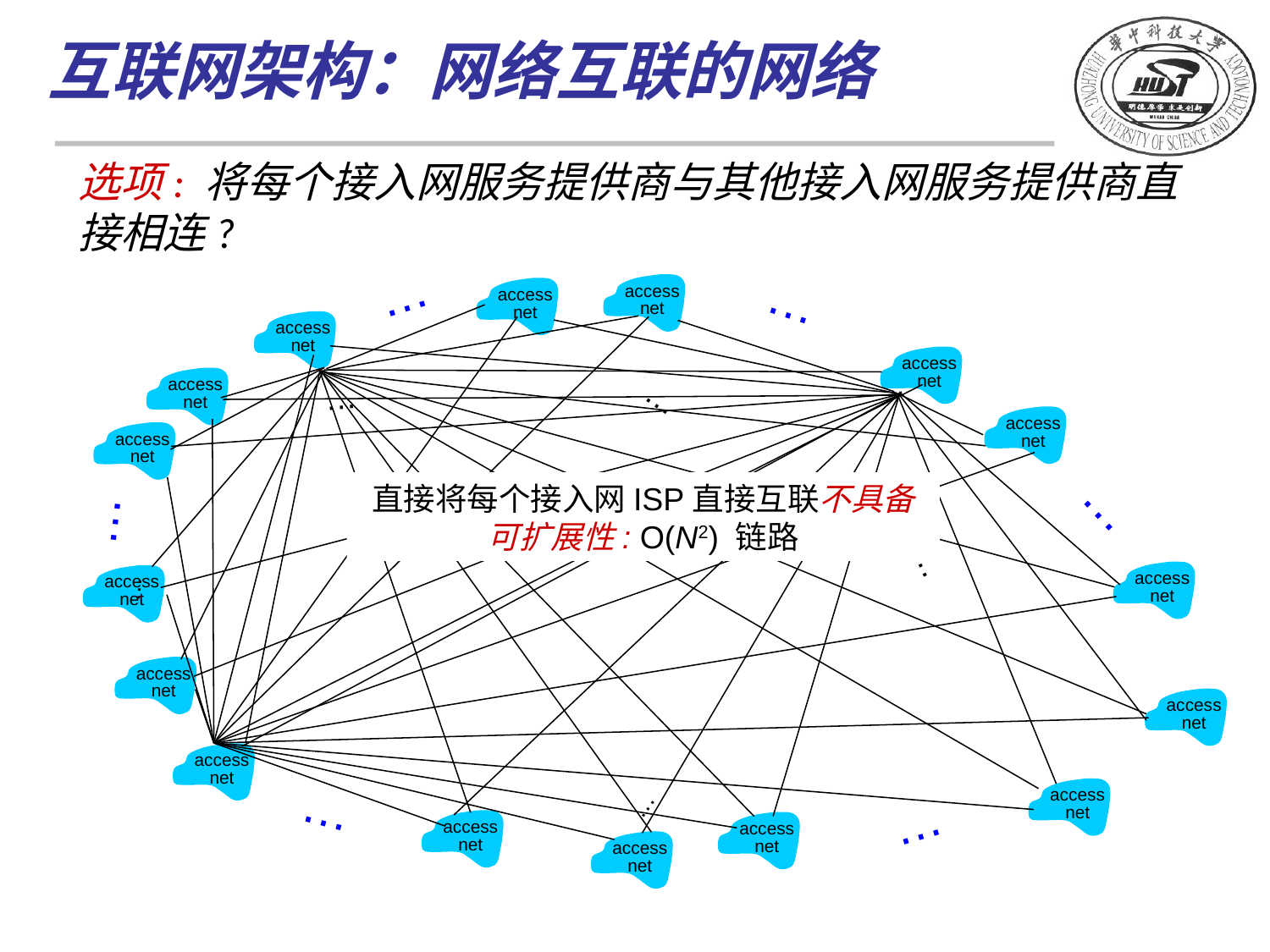

互联网架构：网络互联的网络
选项: 将每个接入网服务提供商与其他接入网服务提供商直接相连?

…
…

access
net

access
net

access
net

access
net

access
net

access
net

access
net
…
…

access
net

access
net

access
net

access
net

access
net

access
net
…

access
net

access
net
…

access
net
…
…
…
…
…
直接将每个接入网ISP直接互联不具备可扩展性: O(N2) 链路